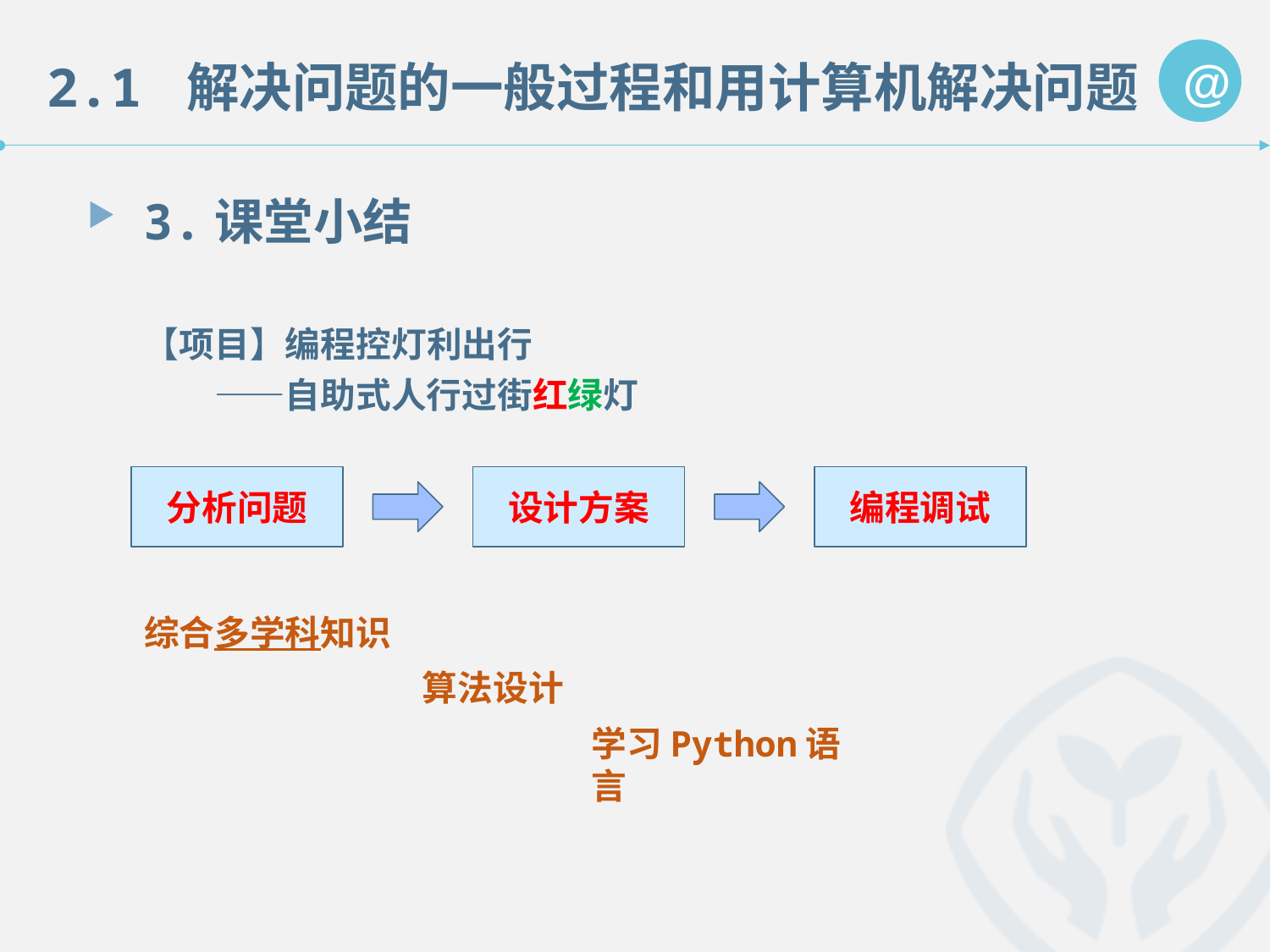

3.课堂小结

【项目】编程控灯利出行
　　——自助式人行过街红绿灯
分析问题
设计方案
编程调试

综合多学科知识
算法设计
学习Python语言